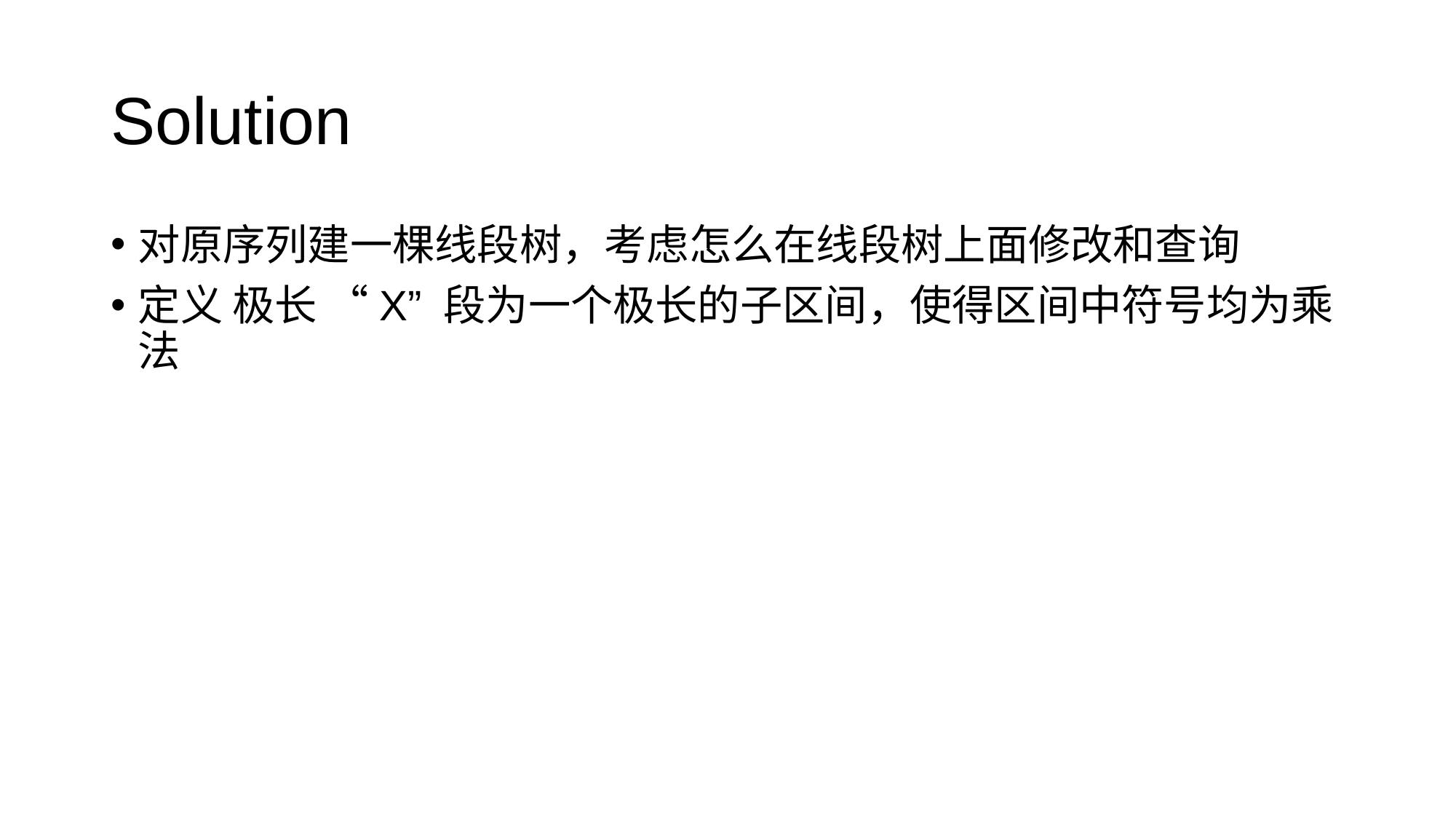

# Solution
对原序列建一棵线段树，考虑怎么在线段树上面修改和查询
定义 极长 “X” 段为一个极长的子区间，使得区间中符号均为乘法